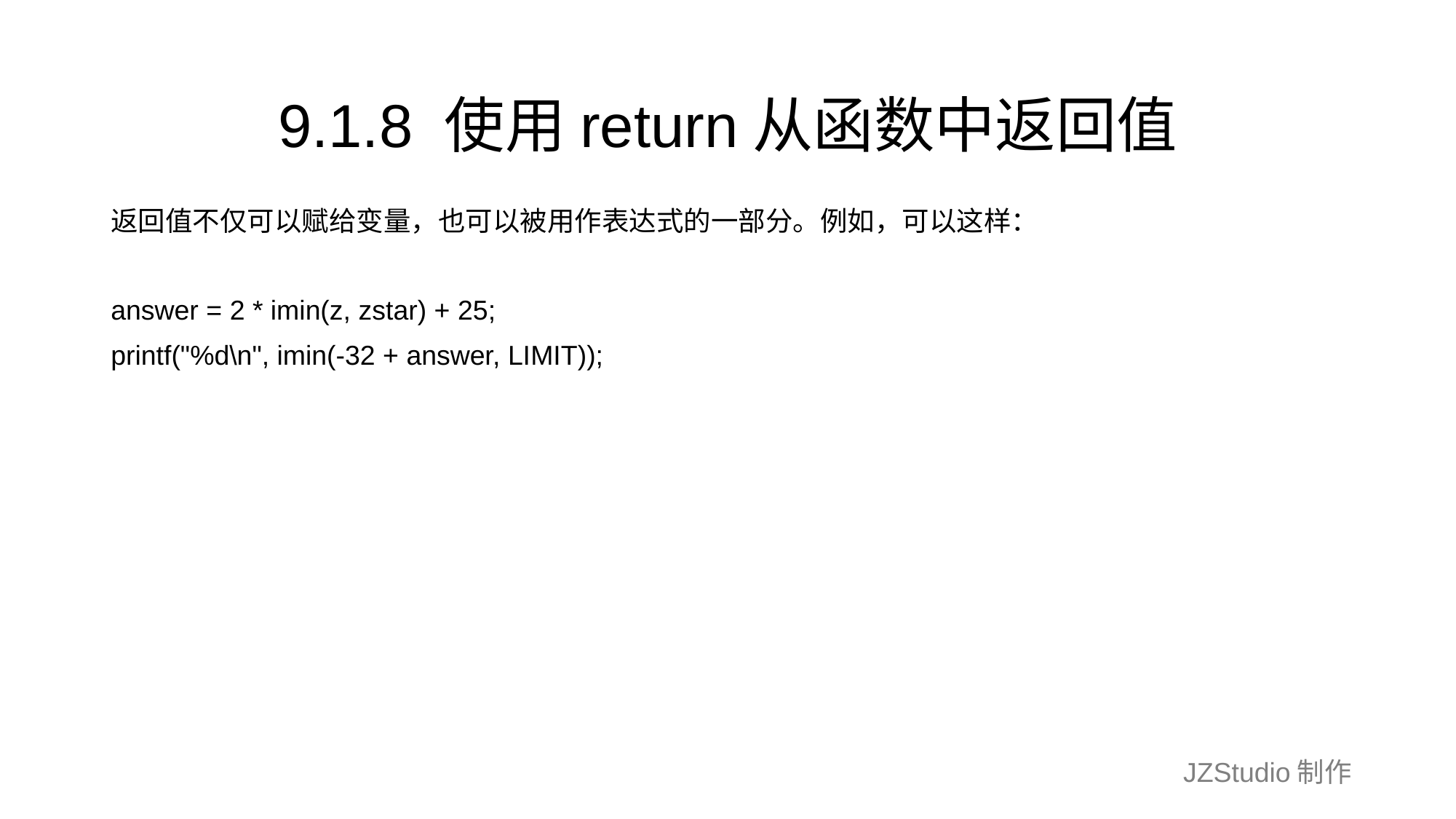

# 9.1.8 使用return从函数中返回值
返回值不仅可以赋给变量，也可以被用作表达式的一部分。例如，可以这样：

answer = 2 * imin(z, zstar) + 25;
printf("%d\n", imin(-32 + answer, LIMIT));